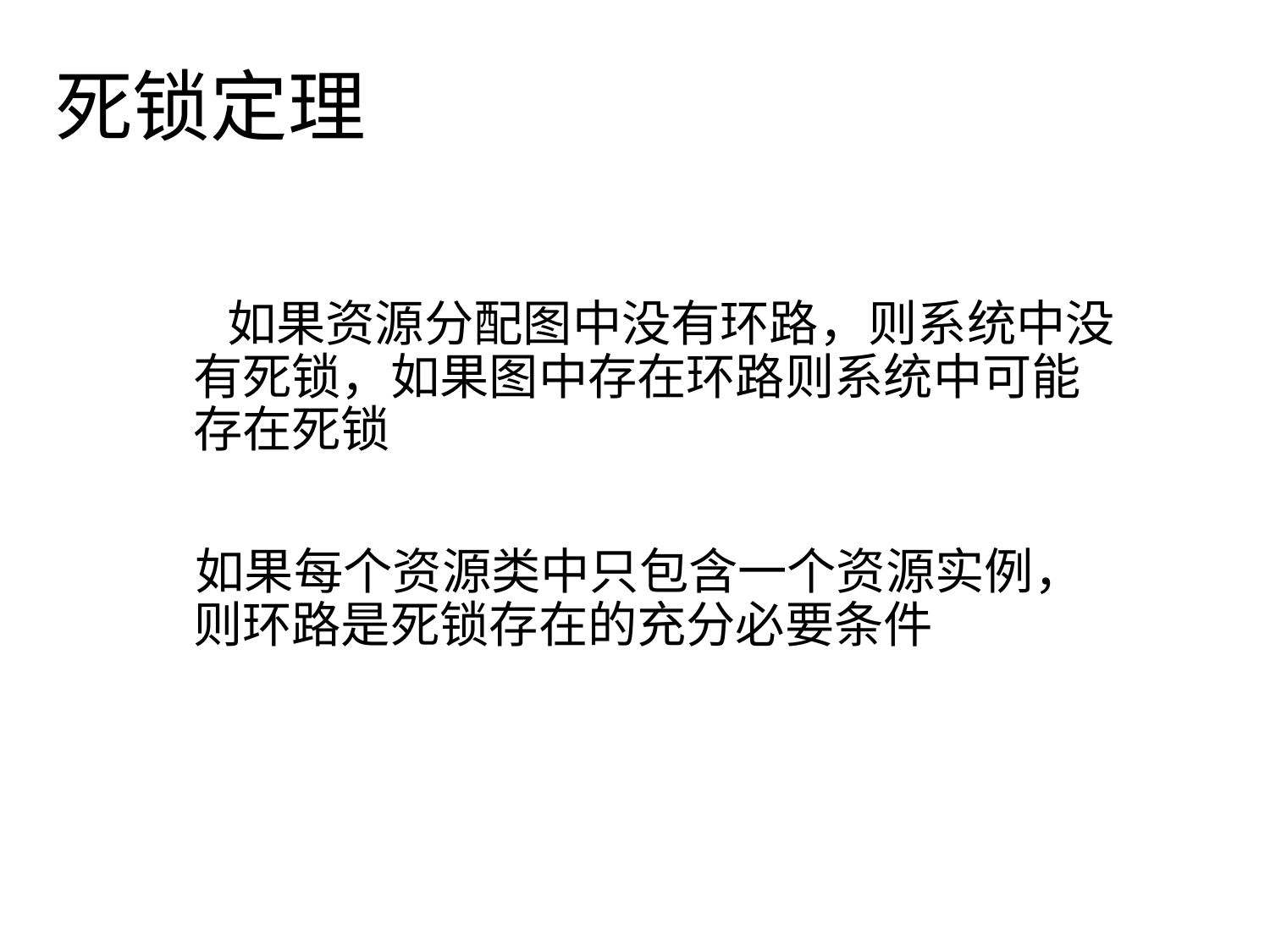

# 死锁定理
	  如果资源分配图中没有环路，则系统中没有死锁，如果图中存在环路则系统中可能存在死锁

  如果每个资源类中只包含一个资源实例，则环路是死锁存在的充分必要条件